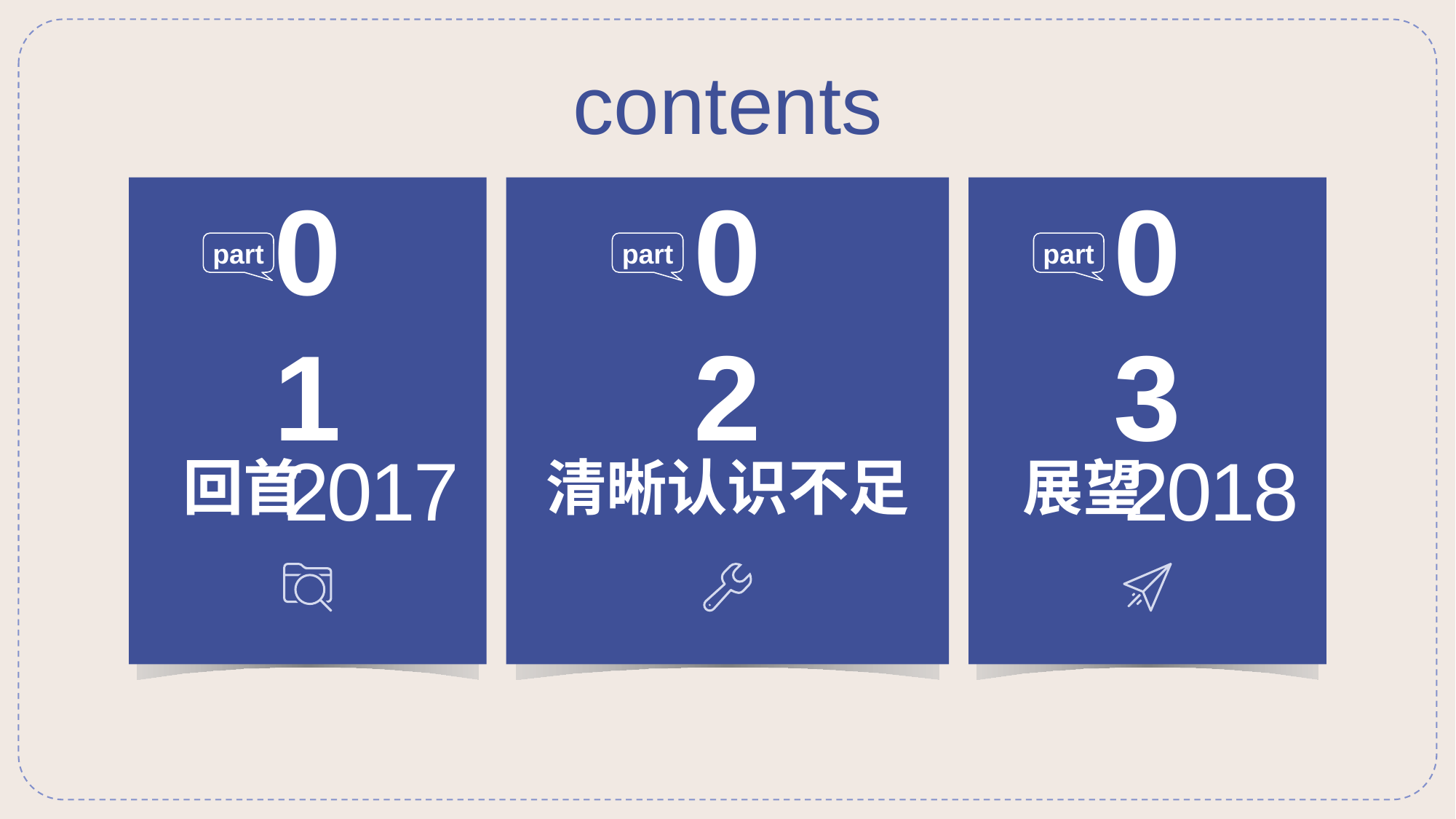

contents

part
part
part
01
02
03
2017
回首
2018
展望
清晰认识不足